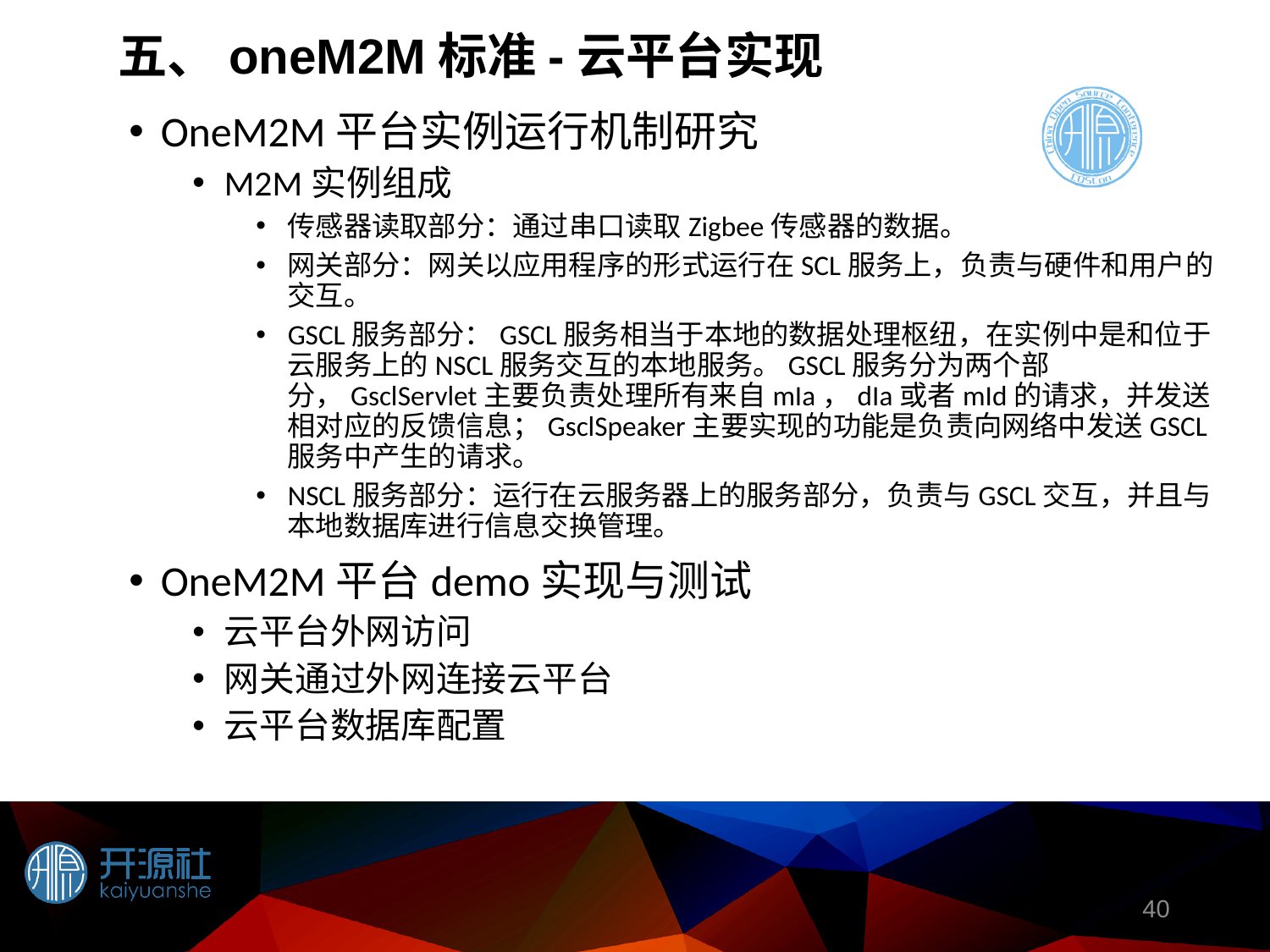

五、oneM2M标准-云平台实现
OneM2M平台实例运行机制研究
M2M实例组成
传感器读取部分：通过串口读取Zigbee传感器的数据。
网关部分：网关以应用程序的形式运行在SCL服务上，负责与硬件和用户的交互。
GSCL服务部分：GSCL服务相当于本地的数据处理枢纽，在实例中是和位于云服务上的NSCL服务交互的本地服务。GSCL服务分为两个部分，GsclServlet主要负责处理所有来自mIa，dIa或者mId的请求，并发送相对应的反馈信息；GsclSpeaker主要实现的功能是负责向网络中发送GSCL服务中产生的请求。
NSCL服务部分：运行在云服务器上的服务部分，负责与GSCL交互，并且与本地数据库进行信息交换管理。
OneM2M平台demo实现与测试
云平台外网访问
网关通过外网连接云平台
云平台数据库配置

40